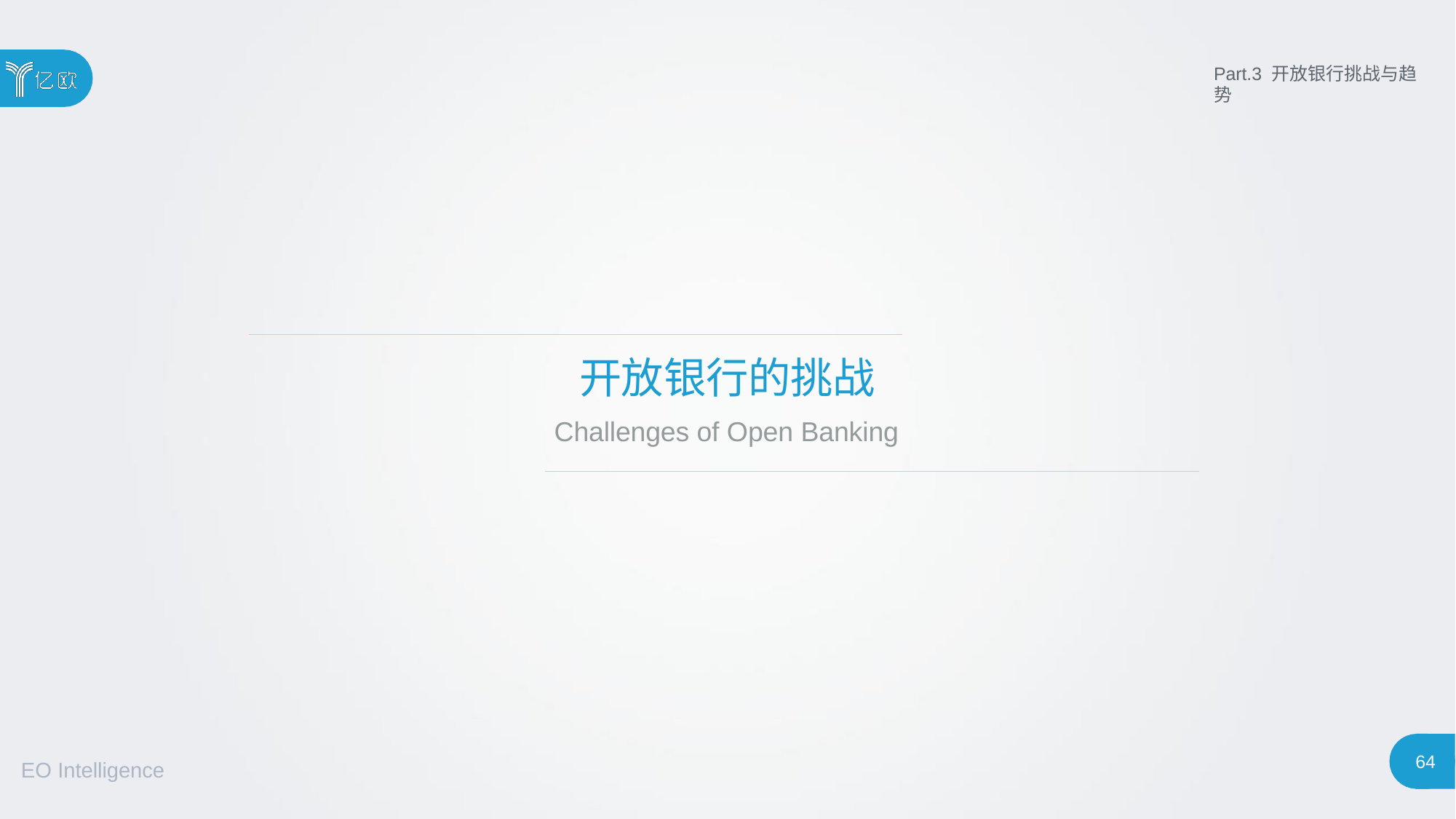

Part.3 开放银行挑战与趋势

# 开放银行的挑战
Challenges of Open Banking

64
EO Intelligence